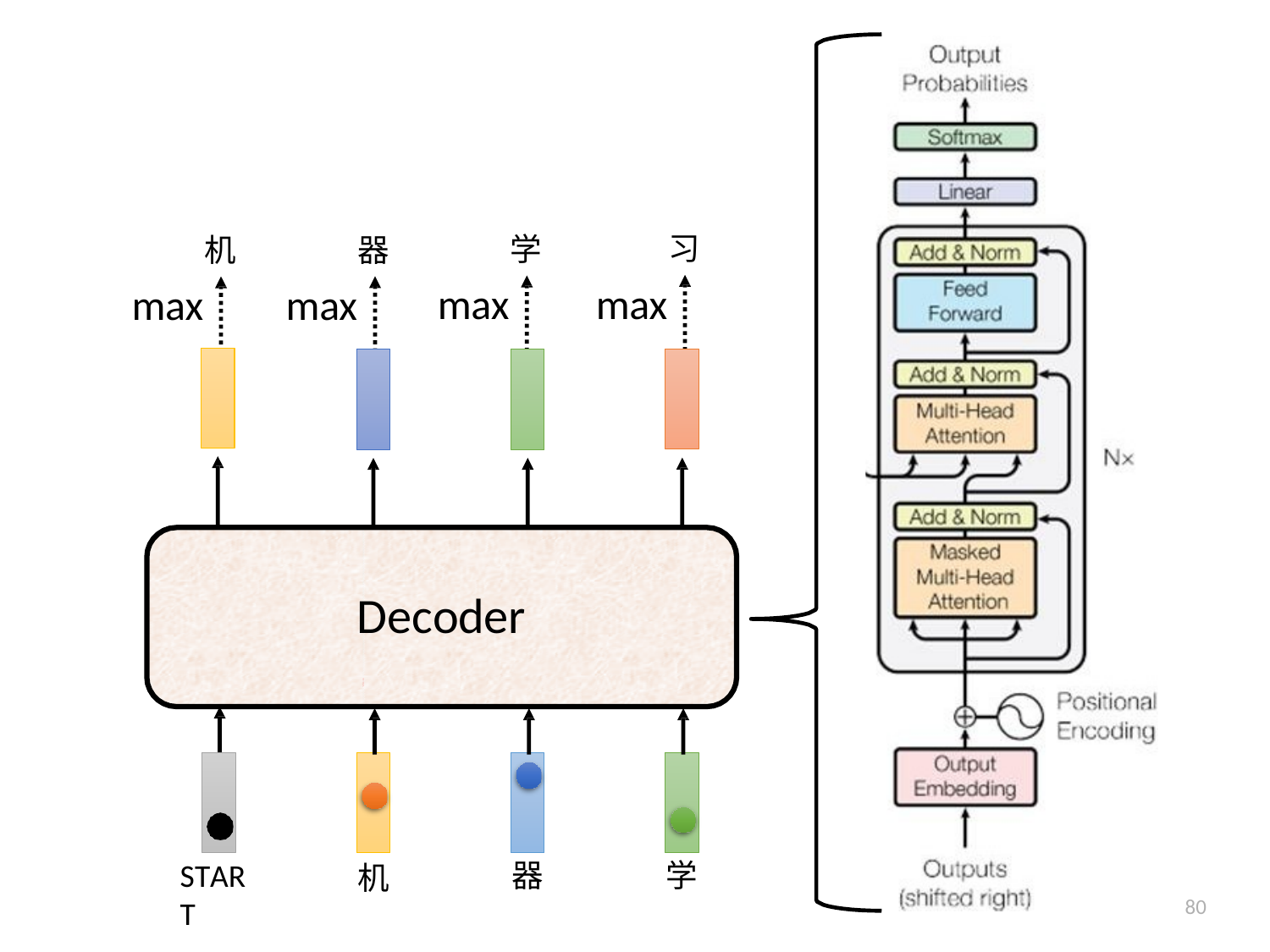

习
max
学
max
器
max
机
max

Decoder

START
学
器
机
80